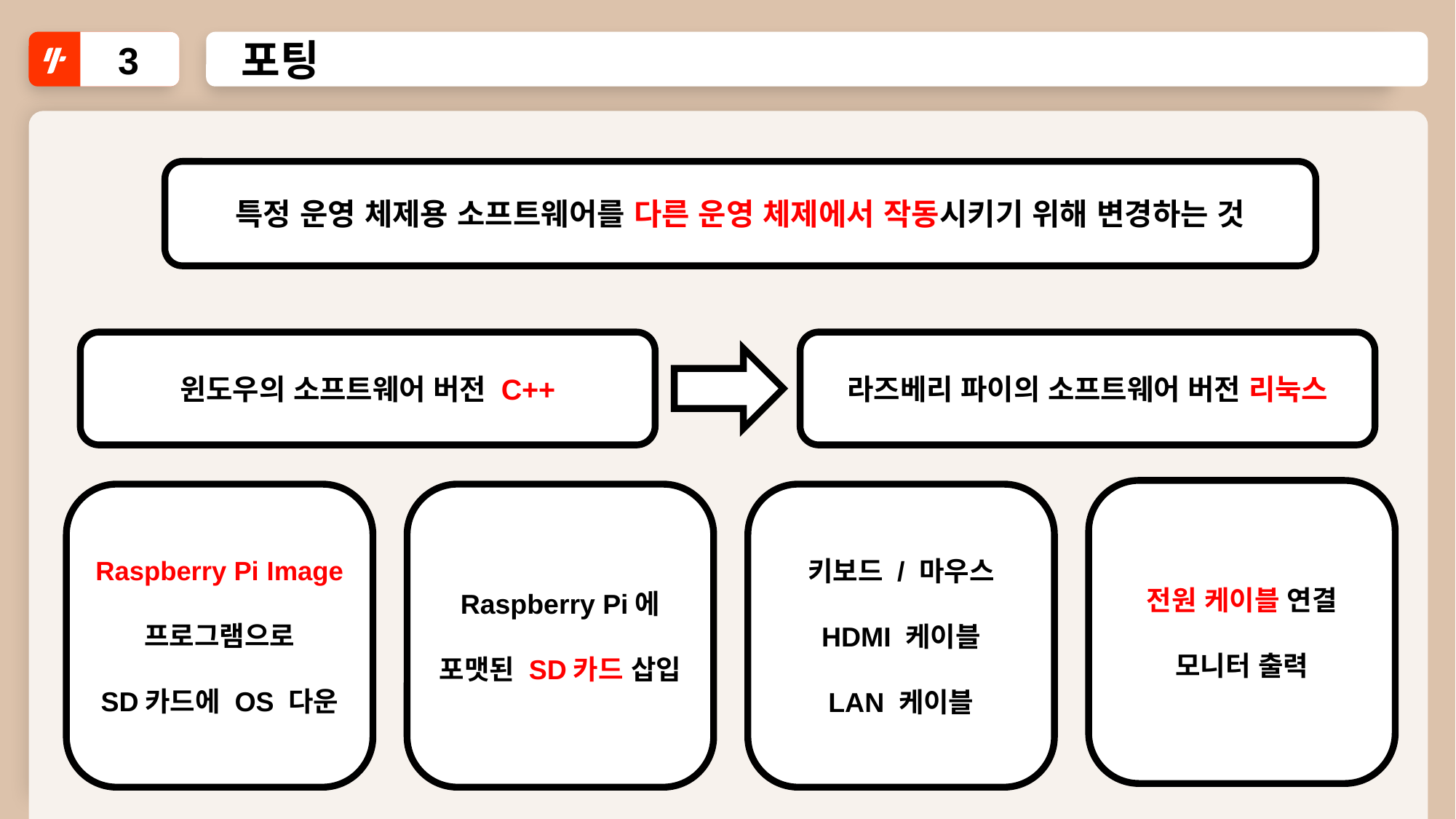

3

포팅

특정 운영 체제용 소프트웨어를 다른 운영 체제에서 작동시키기 위해 변경하는 것
윈도우의 소프트웨어 버전 C++
라즈베리 파이의 소프트웨어 버전 리눅스

전원 케이블 연결

모니터 출력
Raspberry Pi Image

프로그램으로

SD카드에 OS 다운
Raspberry Pi에

포맷된 SD카드 삽입
키보드 / 마우스

HDMI 케이블

LAN 케이블